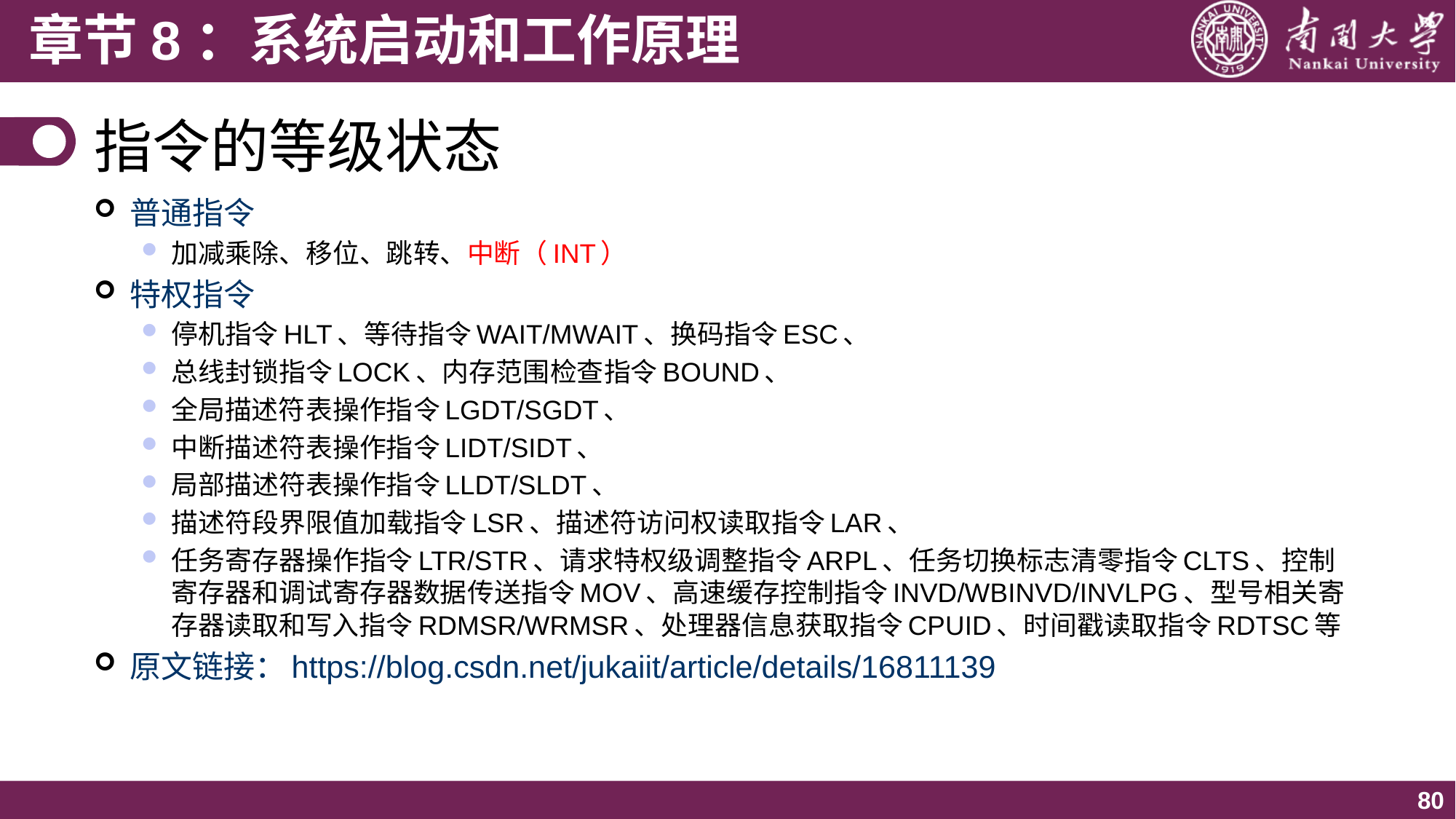

# 指令的等级状态
普通指令
加减乘除、移位、跳转、中断（INT）
特权指令
停机指令HLT、等待指令WAIT/MWAIT、换码指令ESC、
总线封锁指令LOCK、内存范围检查指令BOUND、
全局描述符表操作指令LGDT/SGDT、
中断描述符表操作指令LIDT/SIDT、
局部描述符表操作指令LLDT/SLDT、
描述符段界限值加载指令LSR、描述符访问权读取指令LAR、
任务寄存器操作指令LTR/STR、请求特权级调整指令ARPL、任务切换标志清零指令CLTS、控制寄存器和调试寄存器数据传送指令MOV、高速缓存控制指令INVD/WBINVD/INVLPG、型号相关寄存器读取和写入指令RDMSR/WRMSR、处理器信息获取指令CPUID、时间戳读取指令RDTSC等
原文链接：https://blog.csdn.net/jukaiit/article/details/16811139
80